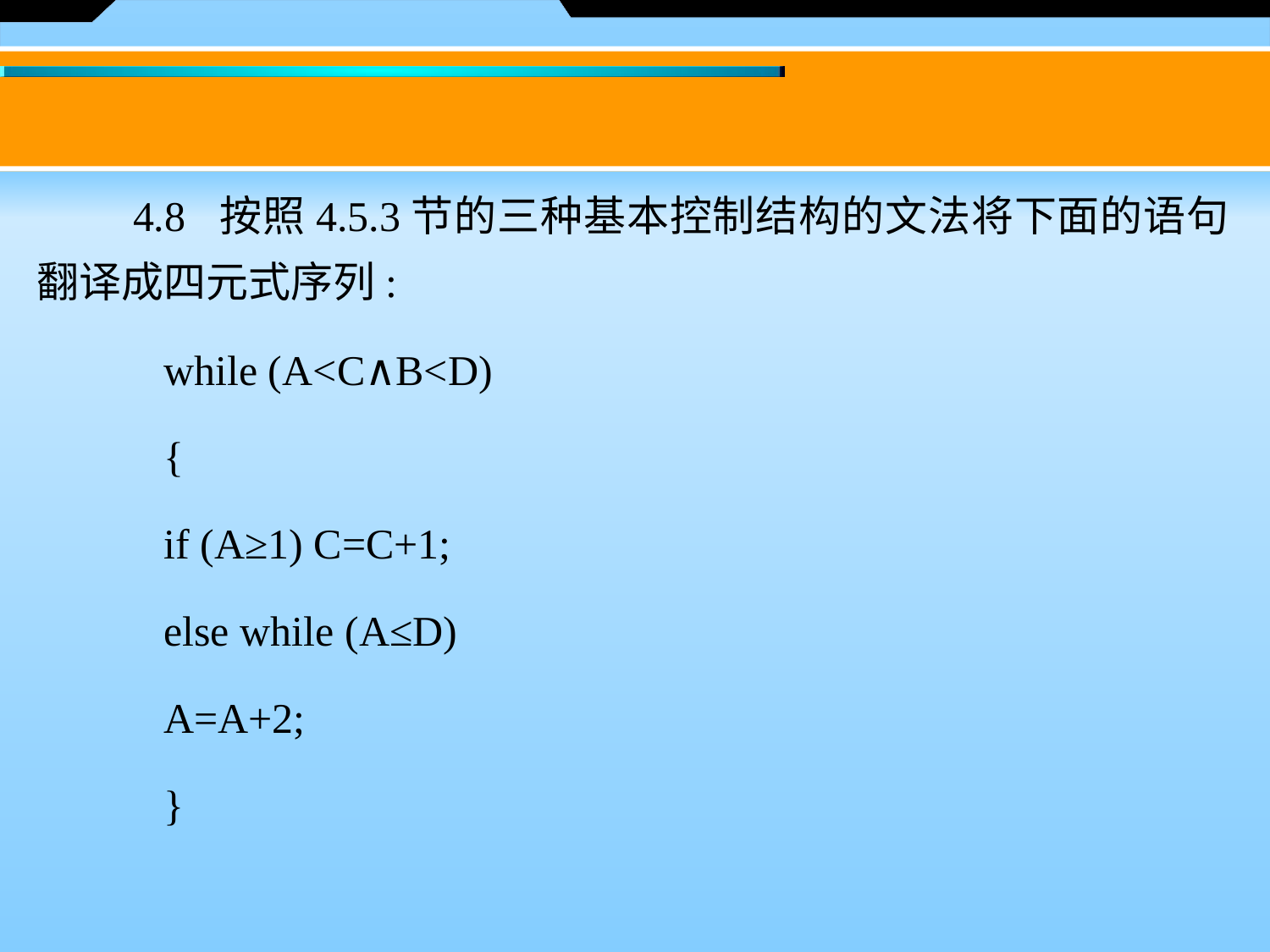

4.8  按照4.5.3节的三种基本控制结构的文法将下面的语句翻译成四元式序列:
while (A<C∧B<D)
{
if (A≥1) C=C+1;
else while (A≤D)
A=A+2;
}